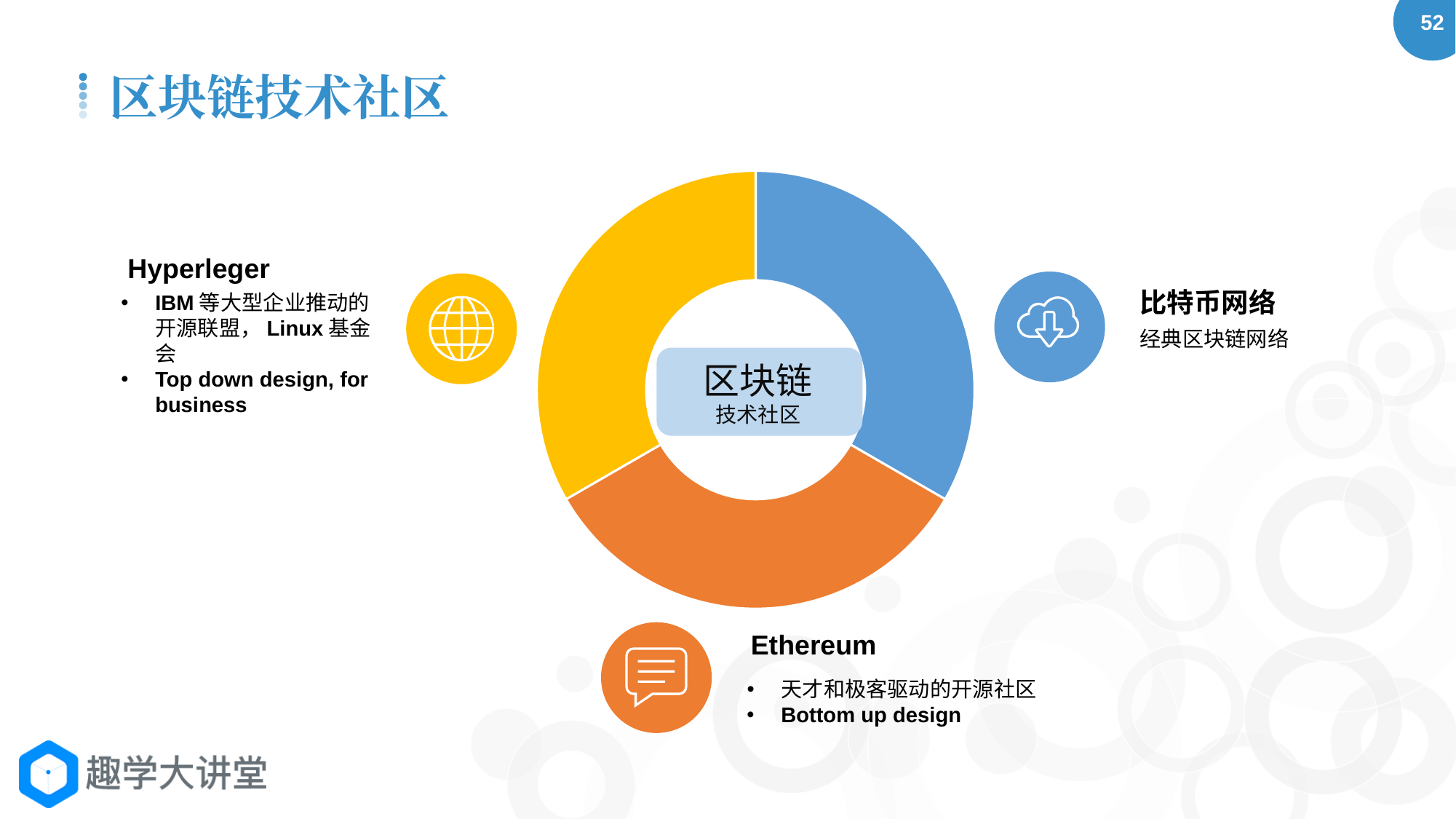

区块链技术社区

### Chart

| Category | 平台 |
|---|---|
| 比特币网络 | 1.0 |
| Etheruem | 1.0 |
| Hyperleger | 1.0 |
Hyperleger
IBM等大型企业推动的开源联盟，Linux基金会
Top down design, for business

比特币网络

经典区块链网络

区块链
技术社区

Ethereum
天才和极客驱动的开源社区
Bottom up design